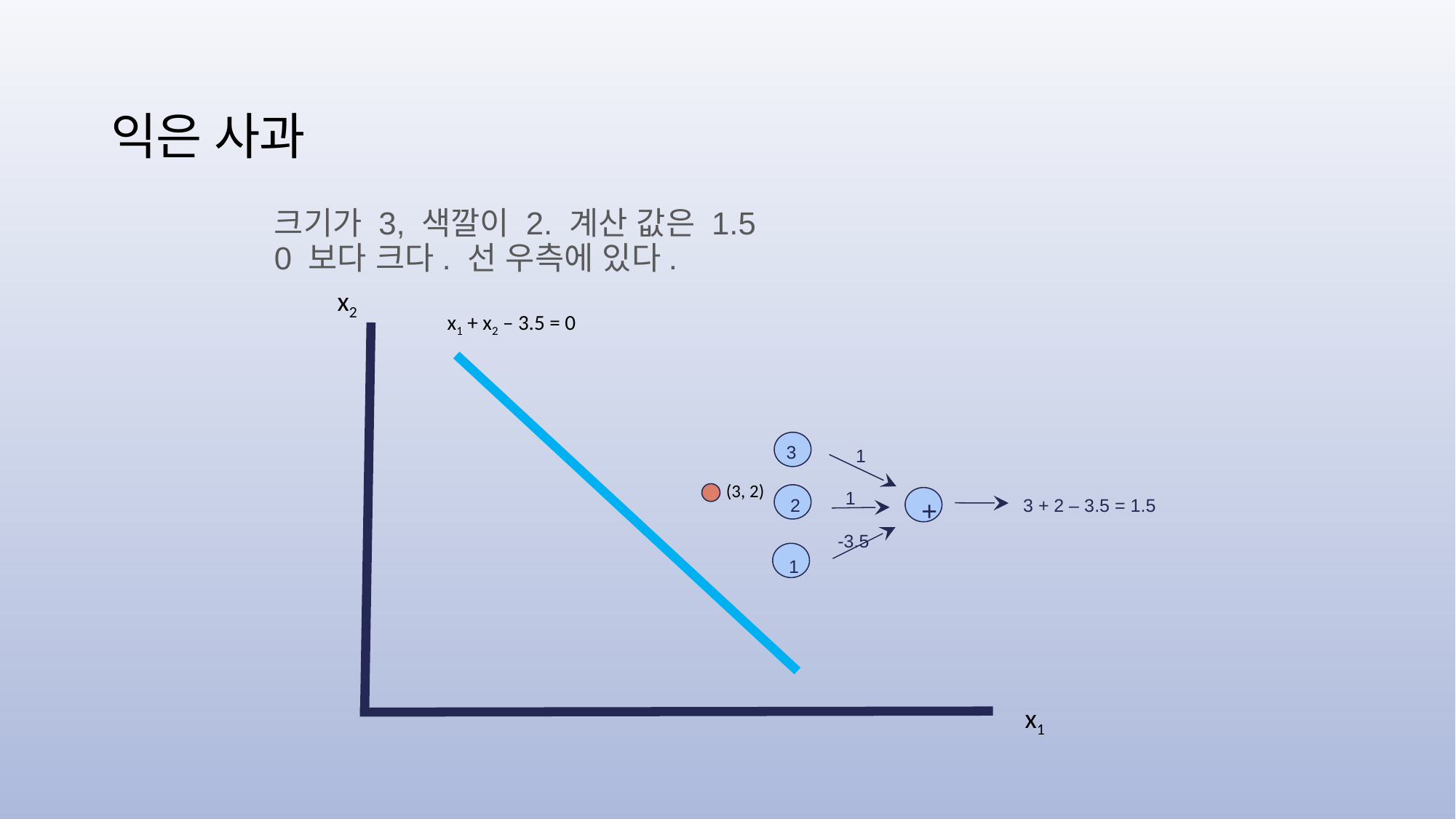

# 익은 사과
크기가 3, 색깔이 2. 계산 값은 1.5
0 보다 크다. 선 우측에 있다.
x2
 x1 + x2 – 3.5 = 0
3
1

(3, 2)
1
+
3 + 2 – 3.5 = 1.5
2

-3.5
1

x1